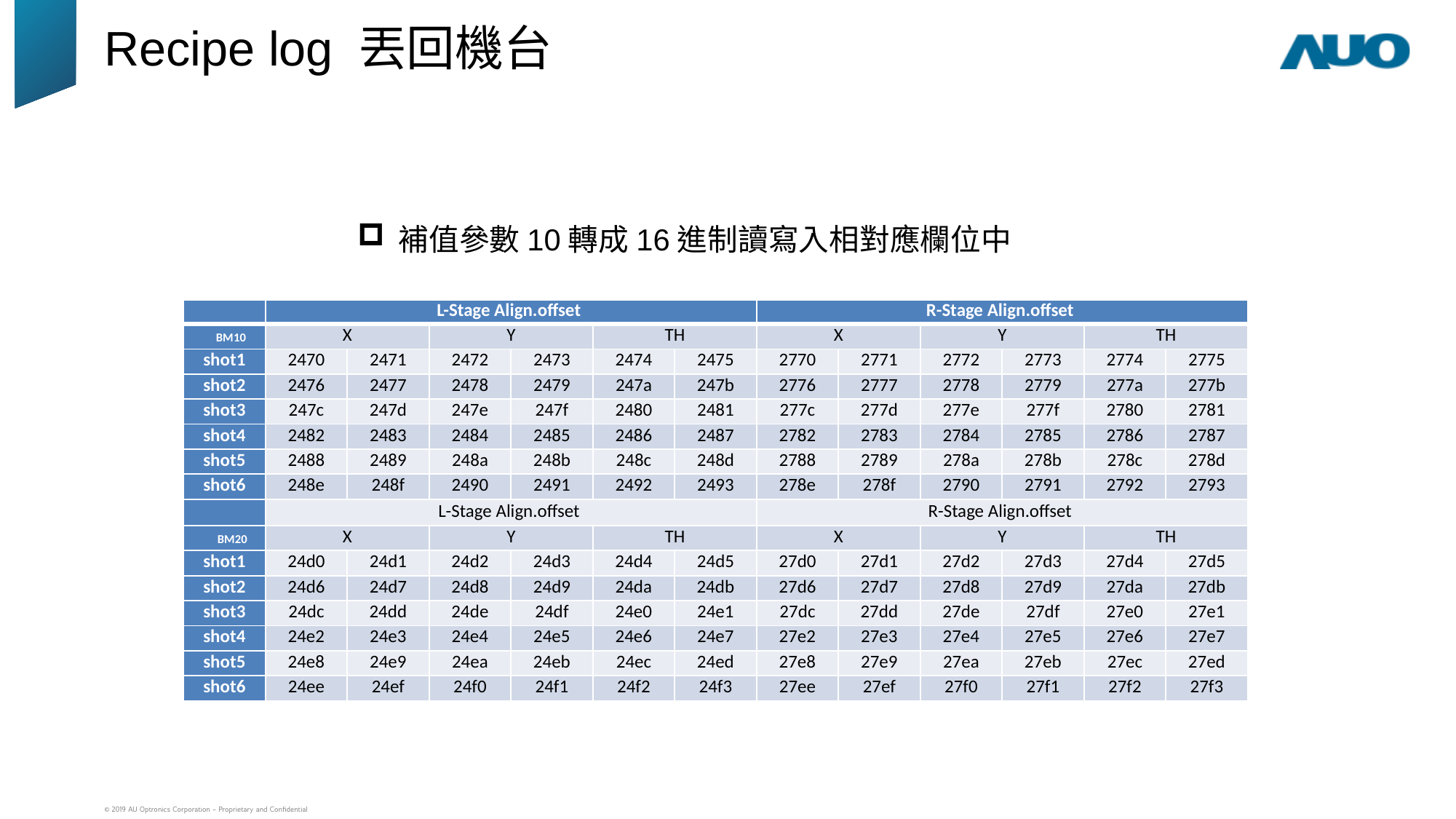

Recipe log 丟回機台
補值參數10轉成16進制讀寫入相對應欄位中
|  | L-Stage Align.offset |  |  |  |  |  | R-Stage Align.offset |  |  |  |  |  |
| --- | --- | --- | --- | --- | --- | --- | --- | --- | --- | --- | --- | --- |
| BM10 | X |  | Y |  | TH |  | X |  | Y |  | TH |  |
| shot1 | 2470 | 2471 | 2472 | 2473 | 2474 | 2475 | 2770 | 2771 | 2772 | 2773 | 2774 | 2775 |
| shot2 | 2476 | 2477 | 2478 | 2479 | 247a | 247b | 2776 | 2777 | 2778 | 2779 | 277a | 277b |
| shot3 | 247c | 247d | 247e | 247f | 2480 | 2481 | 277c | 277d | 277e | 277f | 2780 | 2781 |
| shot4 | 2482 | 2483 | 2484 | 2485 | 2486 | 2487 | 2782 | 2783 | 2784 | 2785 | 2786 | 2787 |
| shot5 | 2488 | 2489 | 248a | 248b | 248c | 248d | 2788 | 2789 | 278a | 278b | 278c | 278d |
| shot6 | 248e | 248f | 2490 | 2491 | 2492 | 2493 | 278e | 278f | 2790 | 2791 | 2792 | 2793 |
|  | L-Stage Align.offset |  |  |  |  |  | R-Stage Align.offset |  |  |  |  |  |
| BM20 | X |  | Y |  | TH |  | X |  | Y |  | TH |  |
| shot1 | 24d0 | 24d1 | 24d2 | 24d3 | 24d4 | 24d5 | 27d0 | 27d1 | 27d2 | 27d3 | 27d4 | 27d5 |
| shot2 | 24d6 | 24d7 | 24d8 | 24d9 | 24da | 24db | 27d6 | 27d7 | 27d8 | 27d9 | 27da | 27db |
| shot3 | 24dc | 24dd | 24de | 24df | 24e0 | 24e1 | 27dc | 27dd | 27de | 27df | 27e0 | 27e1 |
| shot4 | 24e2 | 24e3 | 24e4 | 24e5 | 24e6 | 24e7 | 27e2 | 27e3 | 27e4 | 27e5 | 27e6 | 27e7 |
| shot5 | 24e8 | 24e9 | 24ea | 24eb | 24ec | 24ed | 27e8 | 27e9 | 27ea | 27eb | 27ec | 27ed |
| shot6 | 24ee | 24ef | 24f0 | 24f1 | 24f2 | 24f3 | 27ee | 27ef | 27f0 | 27f1 | 27f2 | 27f3 |